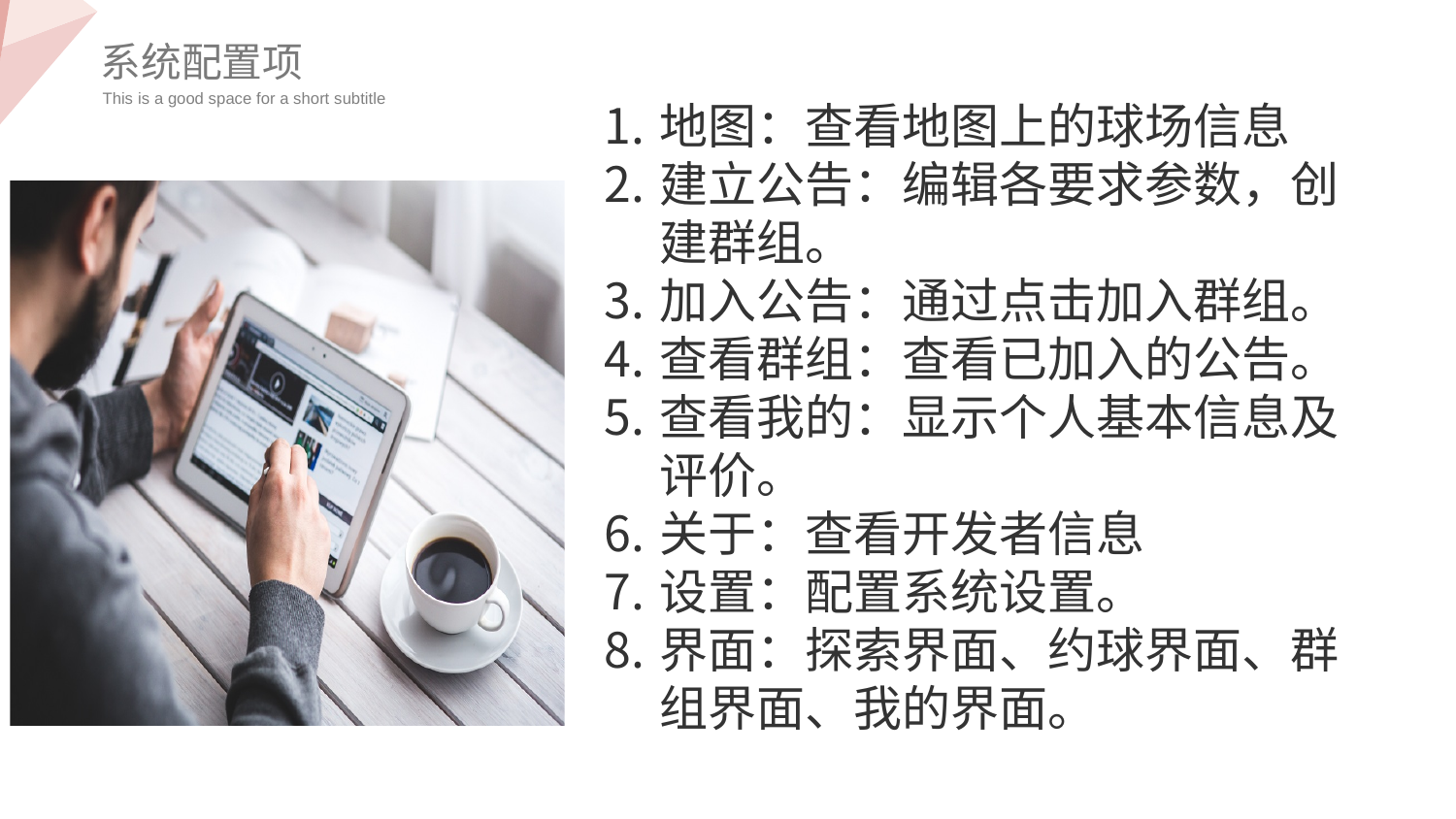

系统配置项

地图：查看地图上的球场信息
建立公告：编辑各要求参数，创建群组。
加入公告：通过点击加入群组。
查看群组：查看已加入的公告。
查看我的：显示个人基本信息及评价。
关于：查看开发者信息
设置：配置系统设置。
界面：探索界面、约球界面、群组界面、我的界面。
This is a good space for a short subtitle